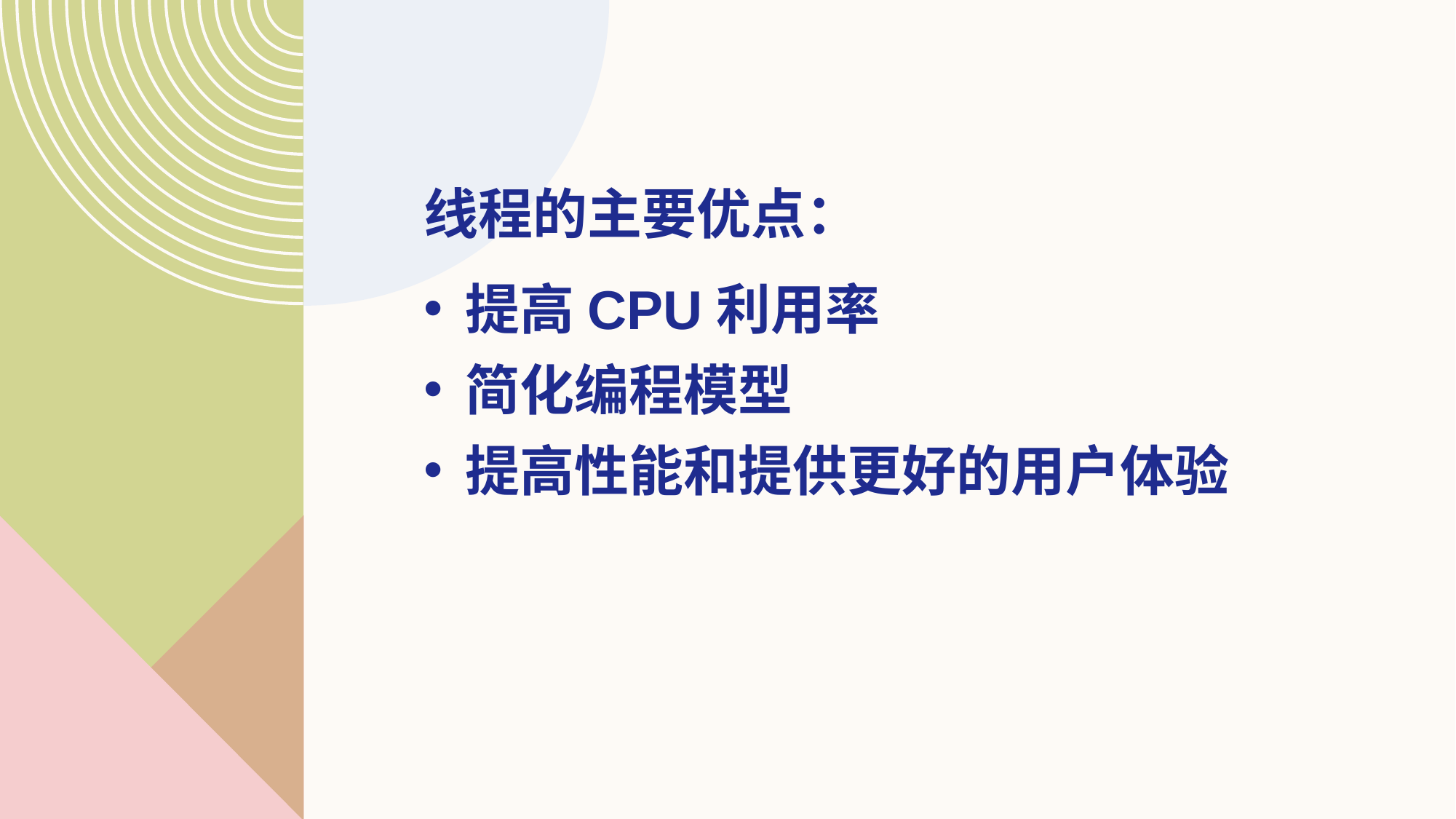

# 线程的主要优点：
提高CPU利用率
简化编程模型
提高性能和提供更好的用户体验